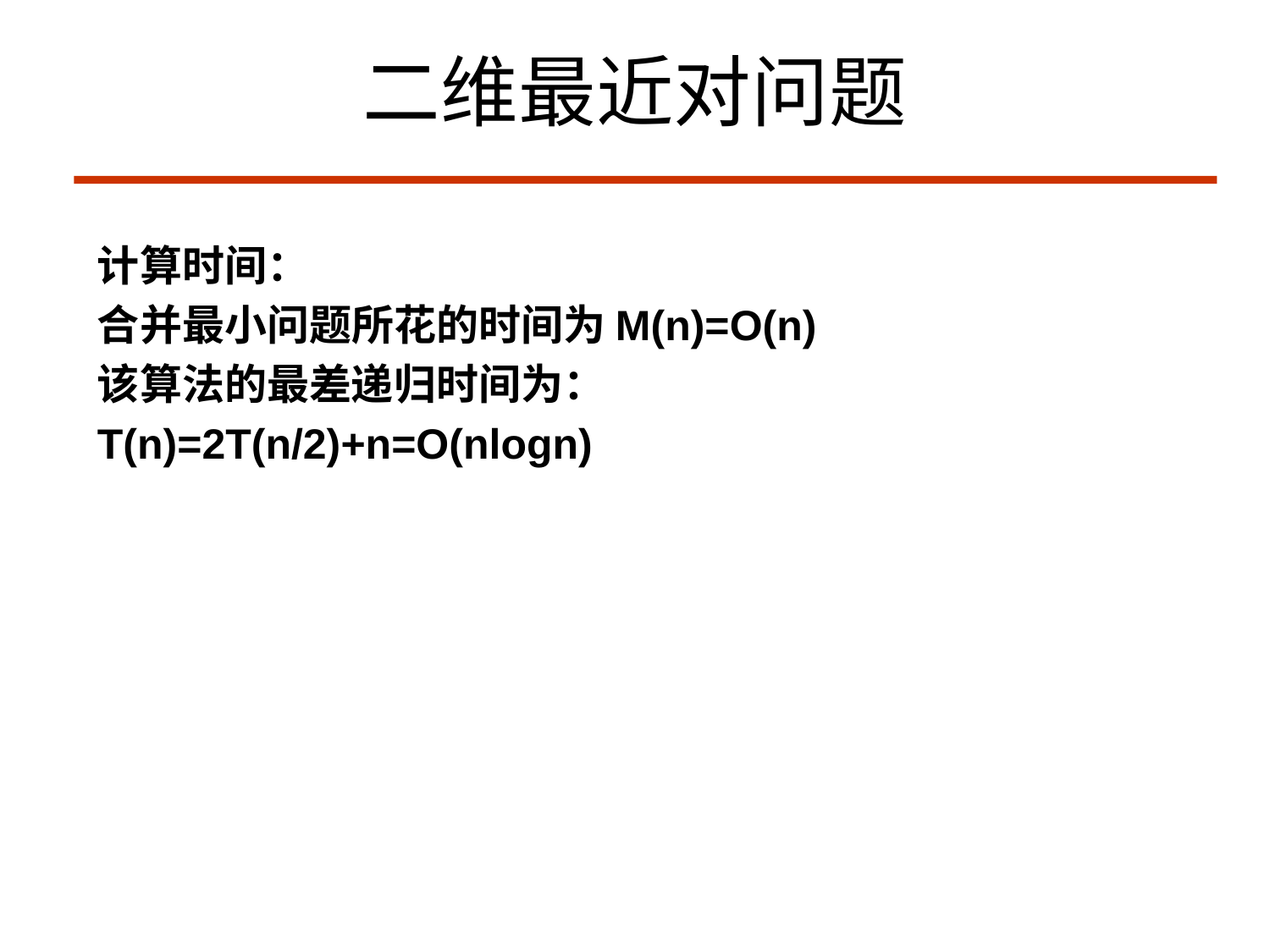

# 二维最近对问题
计算时间：
合并最小问题所花的时间为M(n)=O(n)
该算法的最差递归时间为：
T(n)=2T(n/2)+n=O(nlogn)